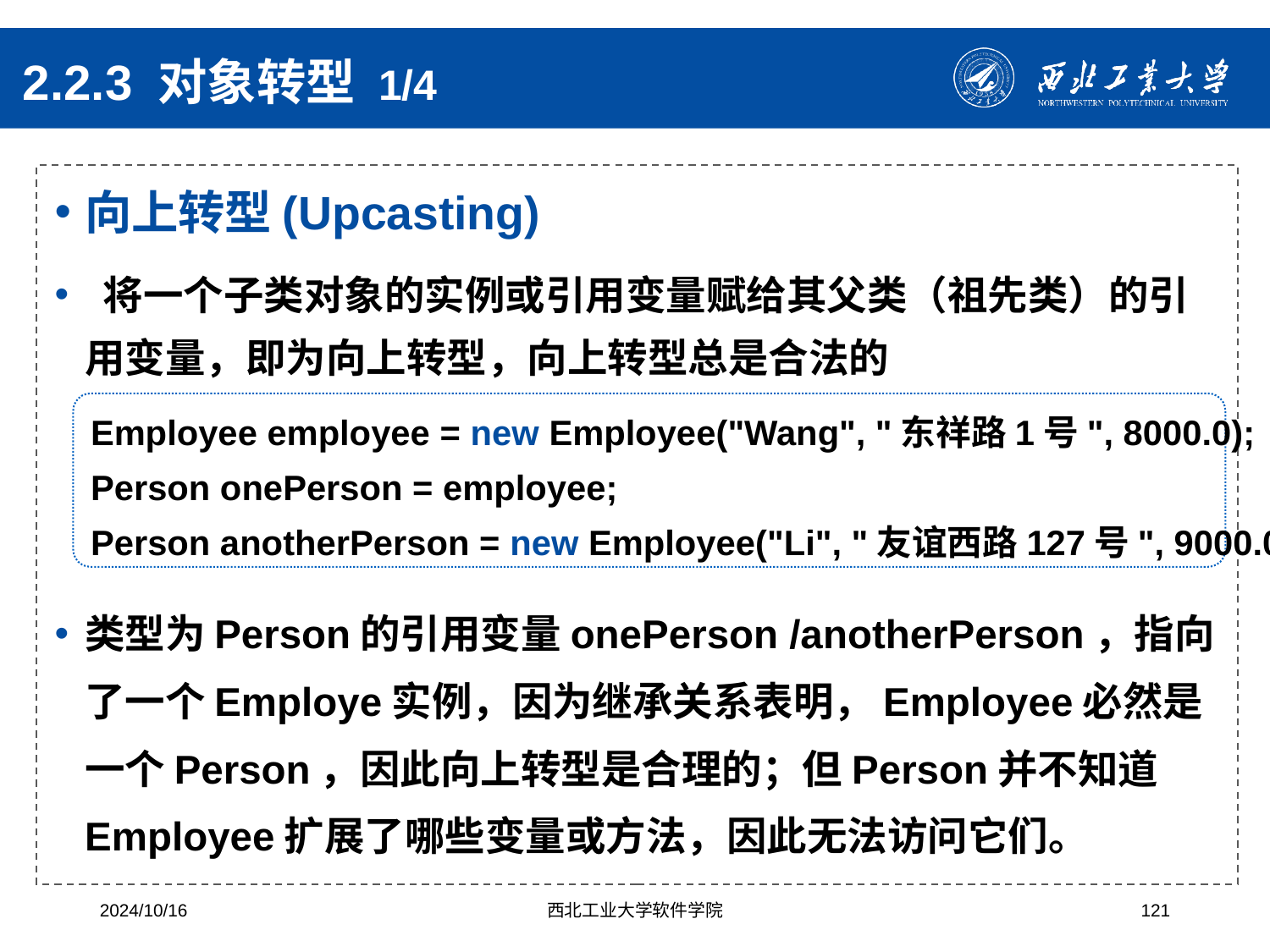

# 2.2.3 对象转型 1/4
向上转型(Upcasting)
 将一个子类对象的实例或引用变量赋给其父类（祖先类）的引用变量，即为向上转型，向上转型总是合法的

类型为Person的引用变量onePerson /anotherPerson，指向了一个Employe实例，因为继承关系表明，Employee必然是一个Person，因此向上转型是合理的；但Person并不知道Employee扩展了哪些变量或方法，因此无法访问它们。
Employee employee = new Employee("Wang", "东祥路1号", 8000.0);
Person onePerson = employee;
Person anotherPerson = new Employee("Li", "友谊西路127号", 9000.0);
2024/10/16
西北工业大学软件学院
121